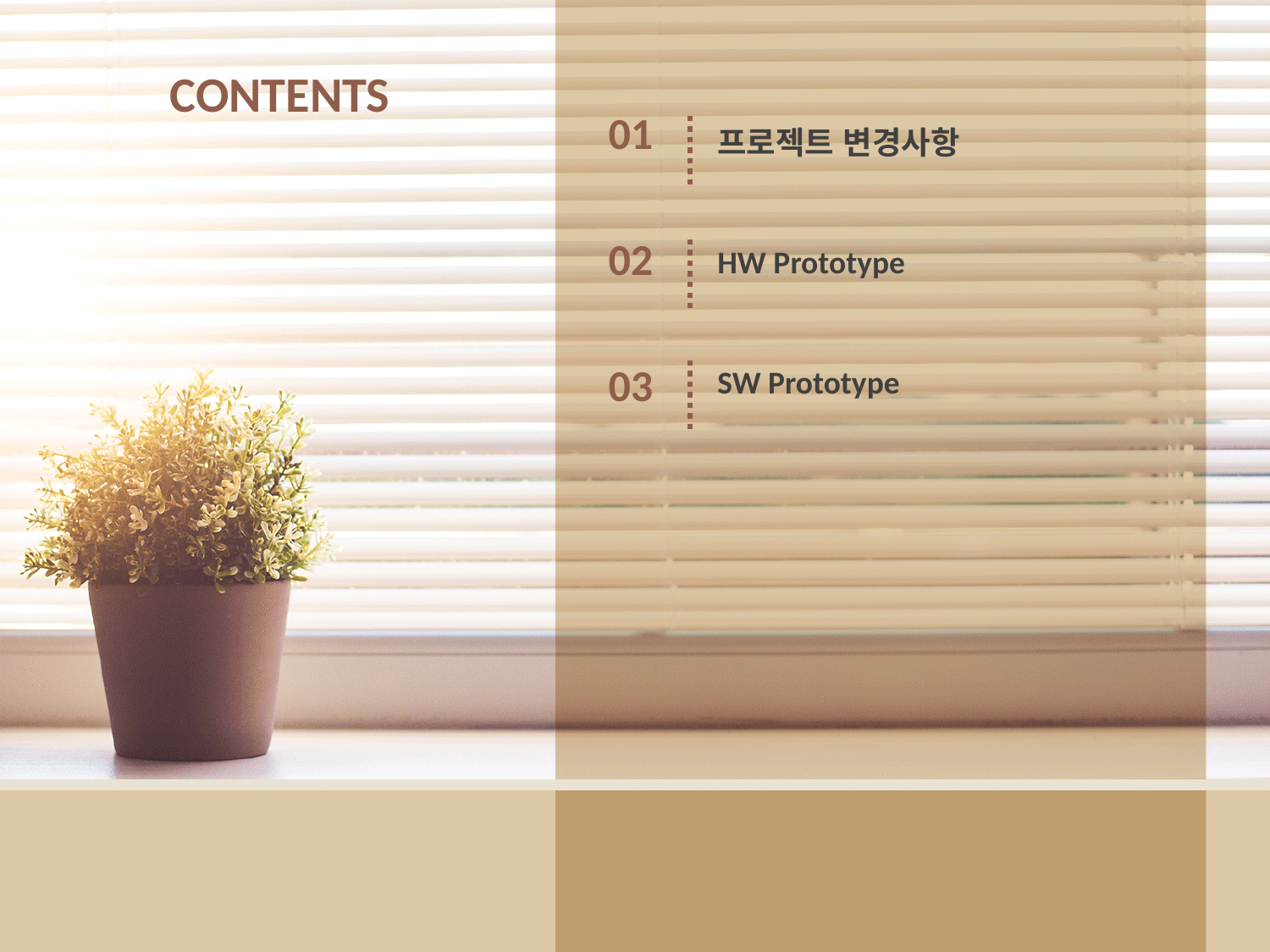

CONTENTS
01
프로젝트 변경사항
02
HW Prototype
03
SW Prototype